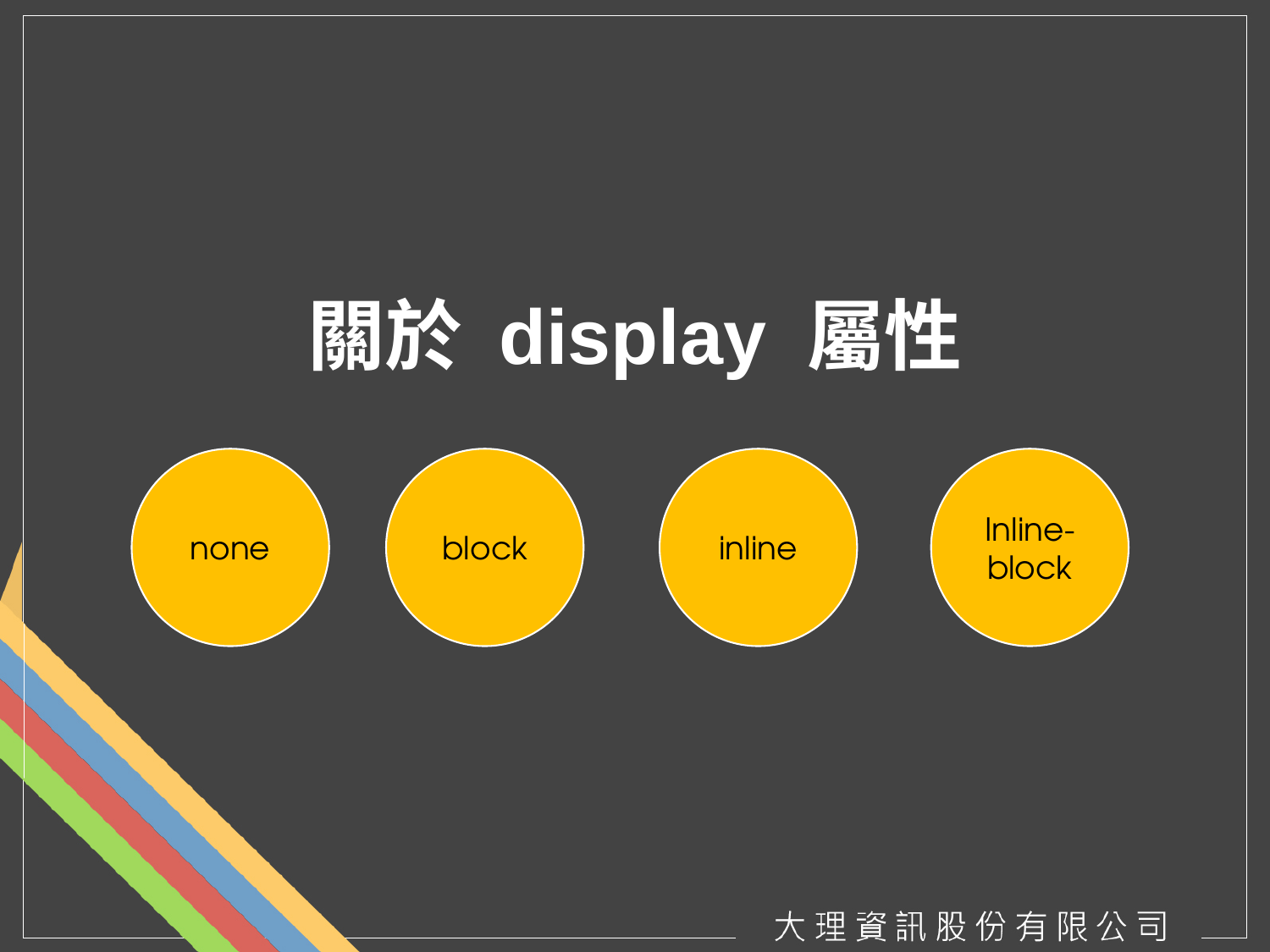

# 關於 display 屬性
none
block
inline
Inline-block